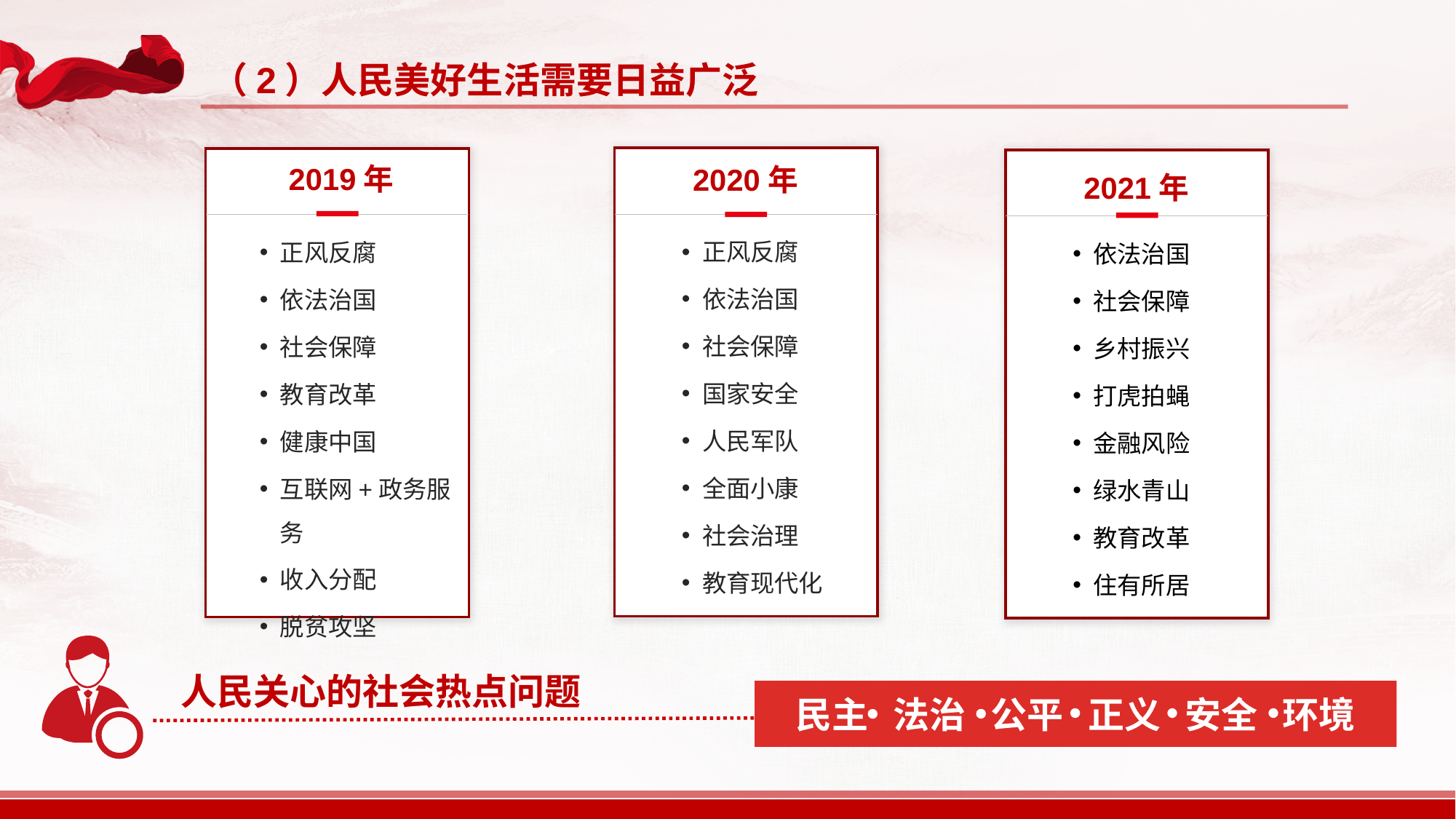

（2）人民美好生活需要日益广泛

2019年
2020年
2021年

正风反腐
依法治国
社会保障
国家安全
人民军队
全面小康
社会治理
教育现代化
正风反腐
依法治国
社会保障
教育改革
健康中国
互联网+政务服务
收入分配
脱贫攻坚
依法治国
社会保障
乡村振兴
打虎拍蝇
金融风险
绿水青山
教育改革
住有所居

人民关心的社会热点问题
民主   法治   公平   正义   安全   环境